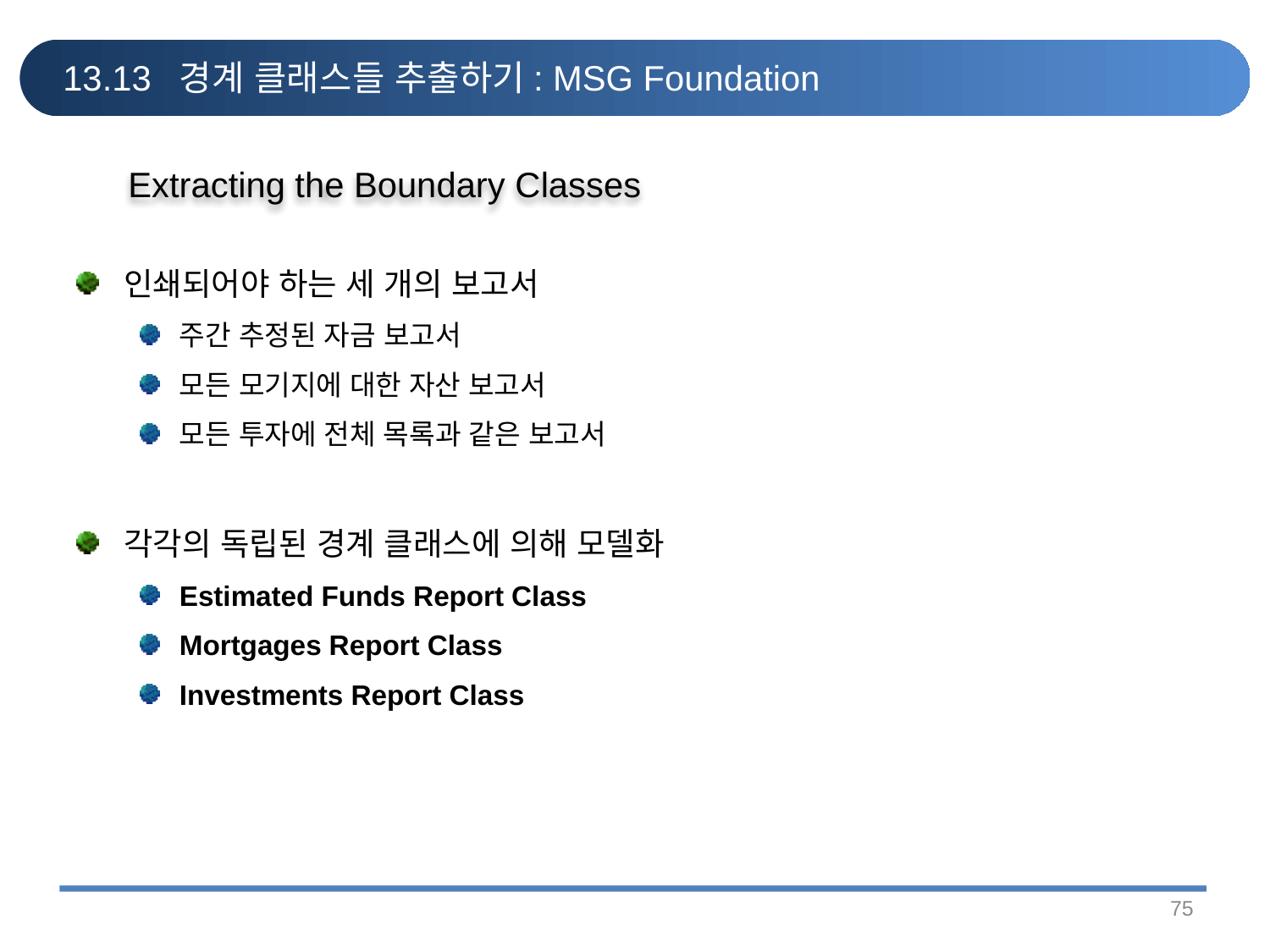

# 13.13  경계 클래스들 추출하기: MSG Foundation
Extracting the Boundary Classes
인쇄되어야 하는 세 개의 보고서
주간 추정된 자금 보고서
모든 모기지에 대한 자산 보고서
모든 투자에 전체 목록과 같은 보고서

각각의 독립된 경계 클래스에 의해 모델화
Estimated Funds Report Class
Mortgages Report Class
Investments Report Class
75